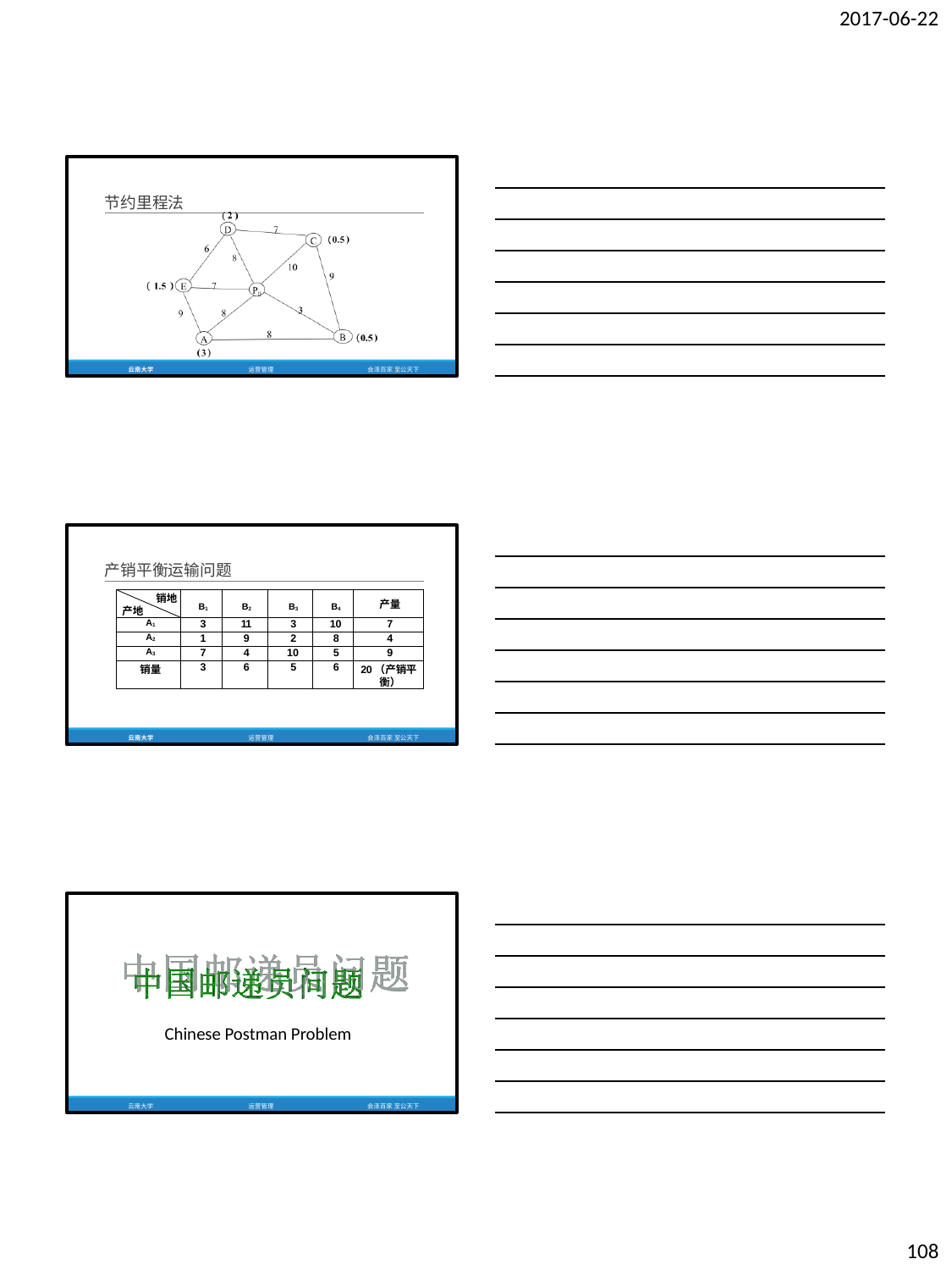

2017-06-22

节约里程法

云南大学
运营管理
会泽百家 至公天下

产销平衡运输问题

| 销地 产地 | B1 | B2 | B3 | B4 | 产量 |
| --- | --- | --- | --- | --- | --- |
| A1 | 3 | 11 | 3 | 10 | 7 |
| A2 | 1 | 9 | 2 | 8 | 4 |
| A3 | 7 | 4 | 10 | 5 | 9 |
| 销量 | 3 | 6 | 5 | 6 | 20（产销平 衡） |

云南大学
运营管理
会泽百家 至公天下

Chinese Postman Problem

云南大学
运营管理
会泽百家 至公天下

108